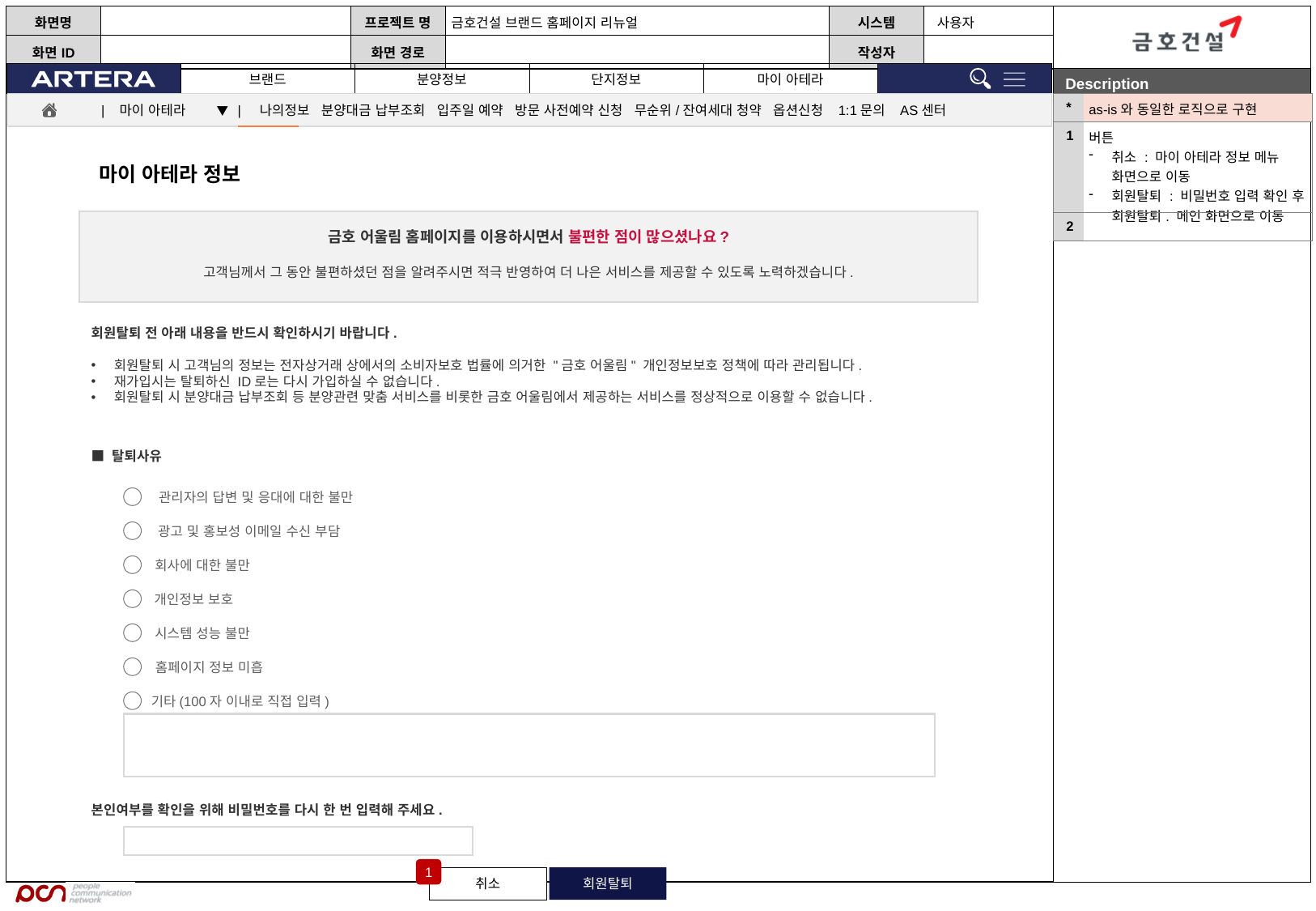

| \* | as-is와 동일한 로직으로 구현 |
| --- | --- |
| 1 | 버튼 취소 : 마이 아테라 정보 메뉴 화면으로 이동 회원탈퇴 : 비밀번호 입력 확인 후 회원탈퇴. 메인 화면으로 이동 |
| 2 |  |
|   마이 아테라        ▼  |    나의정보   분양대금 납부조회   입주일 예약   방문 사전예약 신청   무순위/잔여세대 청약   옵션신청   1:1문의   AS센터

마이 아테라 정보

금호 어울림 홈페이지를 이용하시면서 불편한 점이 많으셨나요?

고객님께서 그 동안 불편하셨던 점을 알려주시면 적극 반영하여 더 나은 서비스를 제공할 수 있도록 노력하겠습니다.
회원탈퇴 전 아래 내용을 반드시 확인하시기 바랍니다.

회원탈퇴 시 고객님의 정보는 전자상거래 상에서의 소비자보호 법률에 의거한 "금호 어울림" 개인정보보호 정책에 따라 관리됩니다.
재가입시는 탈퇴하신 ID로는 다시 가입하실 수 없습니다.
회원탈퇴 시 분양대금 납부조회 등 분양관련 맞춤 서비스를 비롯한 금호 어울림에서 제공하는 서비스를 정상적으로 이용할 수 없습니다.
■ 탈퇴사유
관리자의 답변 및 응대에 대한 불만

광고 및 홍보성 이메일 수신 부담

회사에 대한 불만

개인정보 보호

시스템 성능 불만

홈페이지 정보 미흡

기타(100자 이내로 직접 입력)

본인여부를 확인을 위해 비밀번호를 다시 한 번 입력해 주세요.

1
취소
회원탈퇴